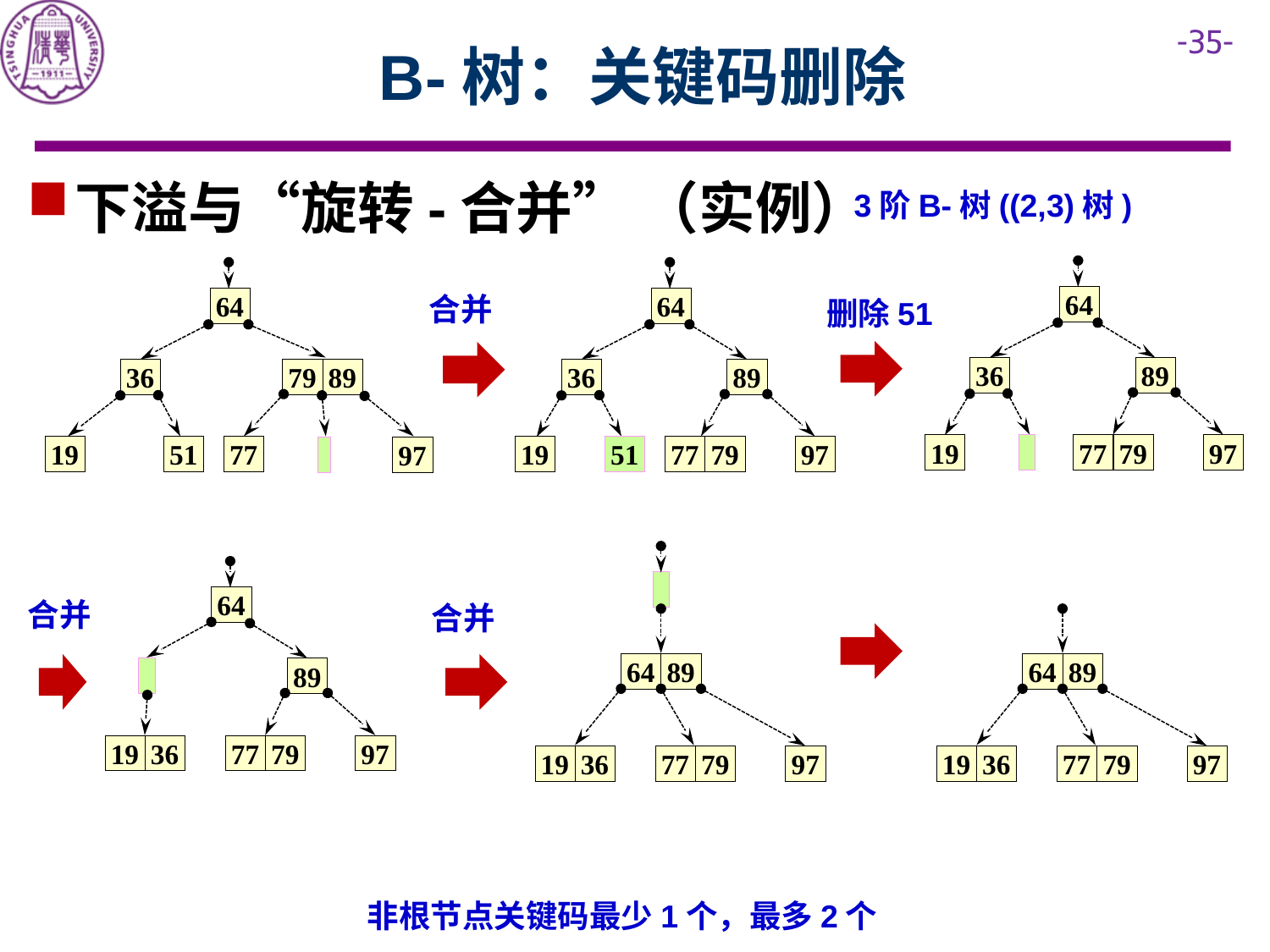

# B-树：关键码删除
下溢与“旋转-合并” （实例）
3阶B-树((2,3)树)
64

36
89
19
77
79
97

合并
删除51
64
64

36
79
89
36
89
19
77
19
77
79
97
51
51
97

64
合并
合并

64
89
64
89

89
19
36
77
79
97
19
36
77
79
97
19
36
77
79
97
非根节点关键码最少1个，最多2个